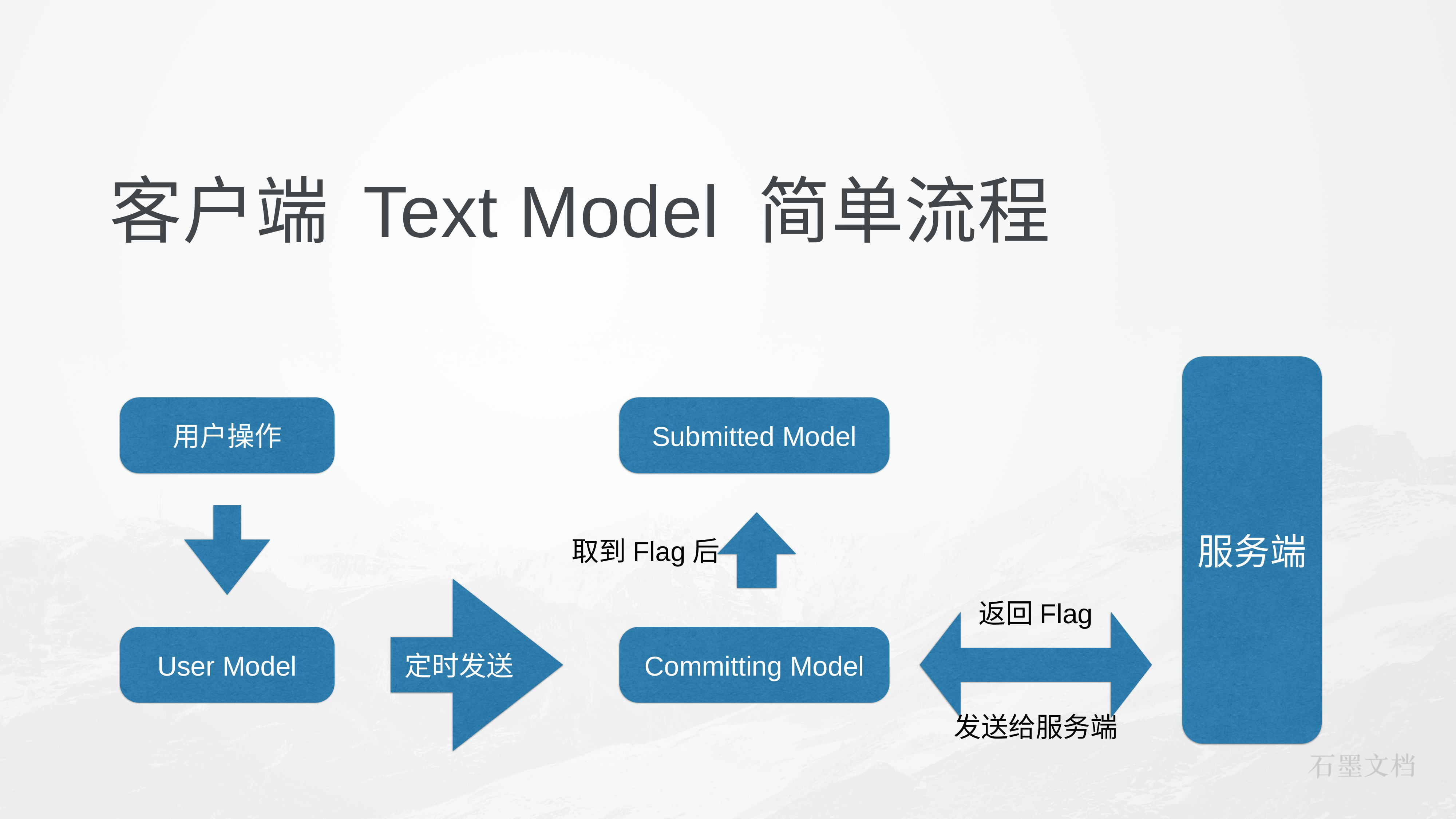

# 客户端 Text Model 简单流程

服务端

用户操作

Submitted Model

取到Flag后

定时发送
返回Flag

User Model

Committing Model
发送给服务端